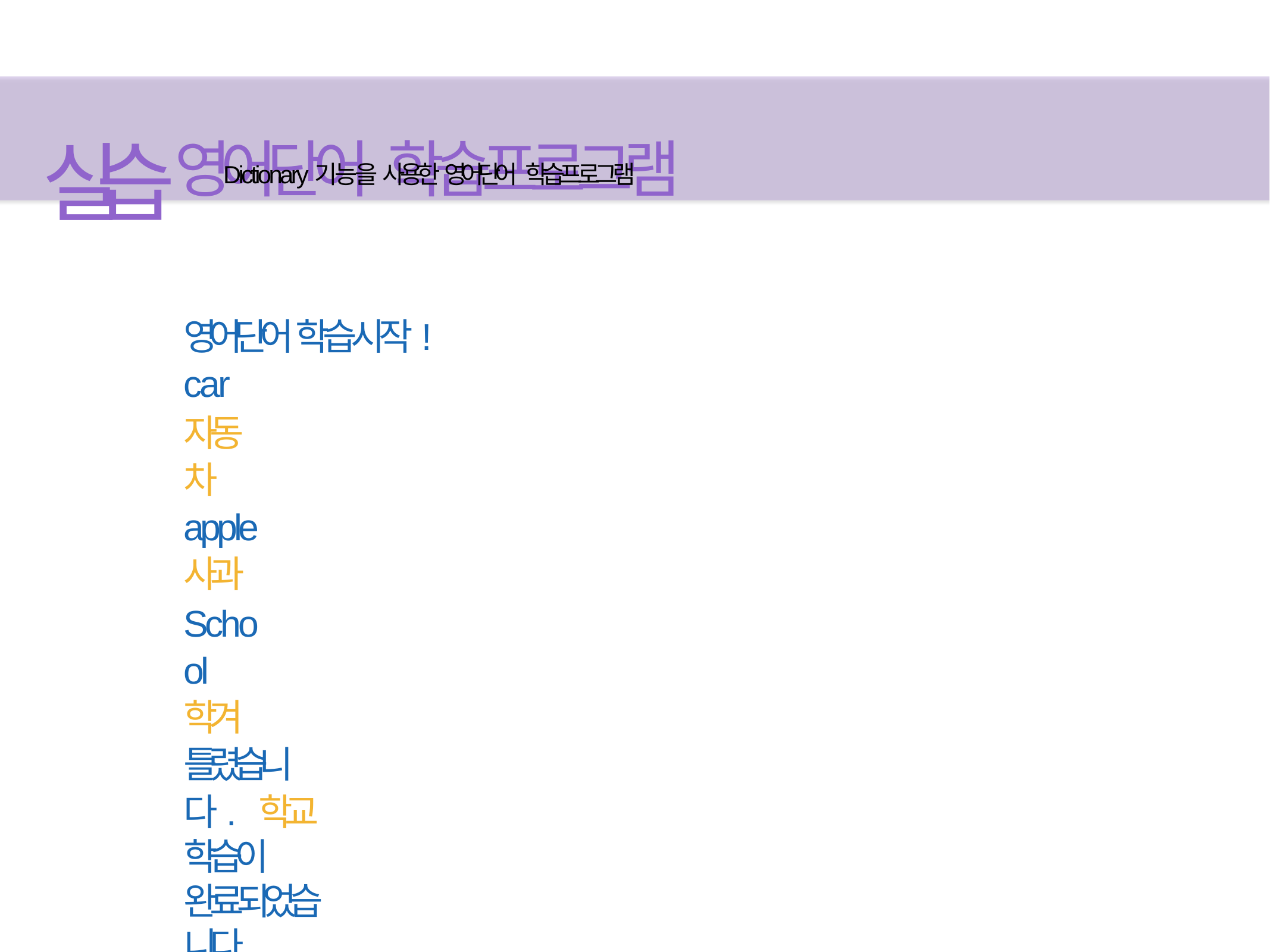

# 실습 영어단어 학습프로그램

Dictionary기능을 사용한  영어단어 학습프로그램
영어단어 학습시작!  car
자동차  apple  사과
School학겨
틀렸습니다.  학교
학습이 완료되었습니다.